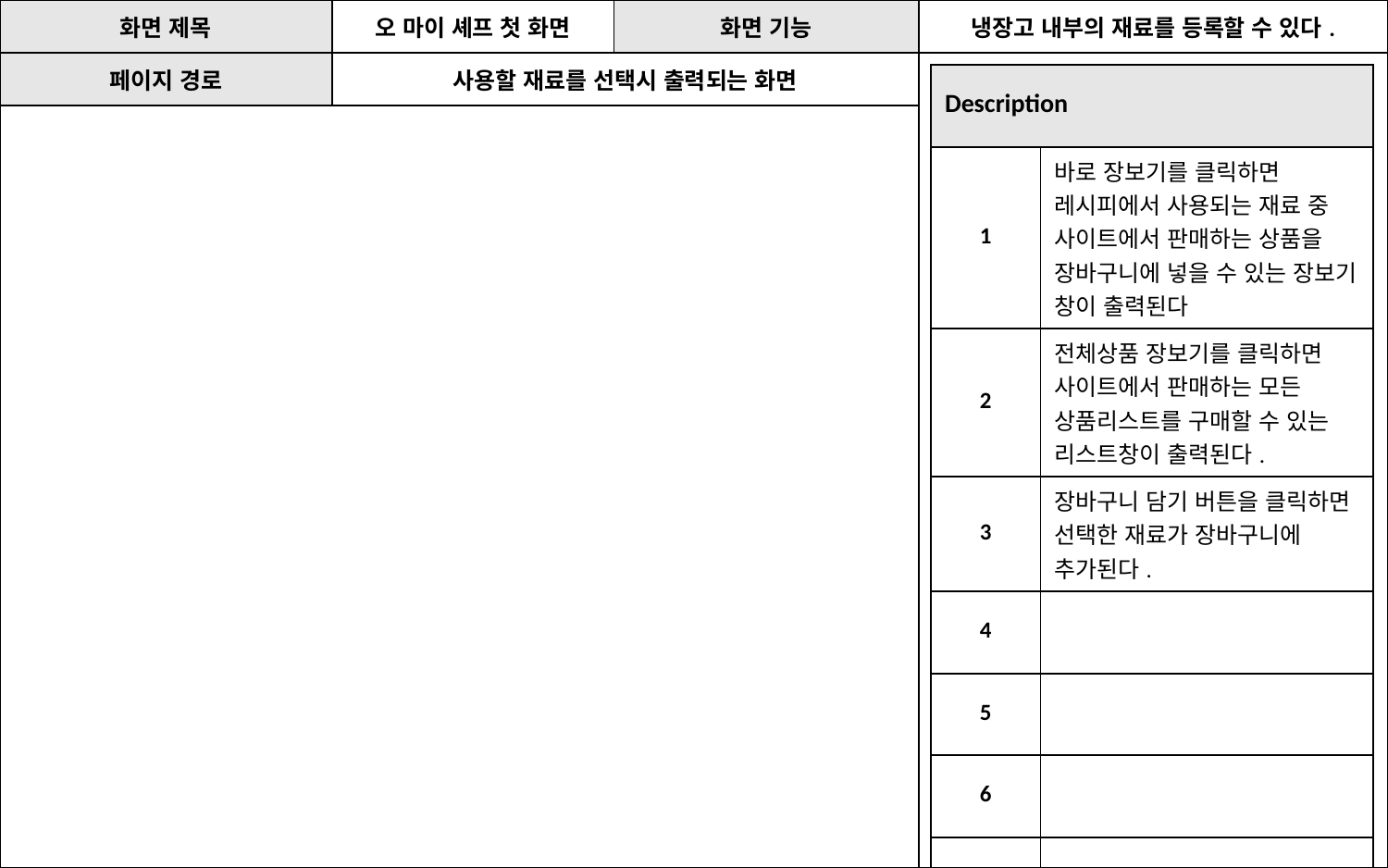

| 화면 제목 | 오 마이 셰프 첫 화면 | 화면 기능 | 냉장고 내부의 재료를 등록할 수 있다. |
| --- | --- | --- | --- |
| 페이지 경로 | 사용할 재료를 선택시 출력되는 화면 |  |  |
|  |  |  |  |
| Description |  |
| --- | --- |
| 1 | 바로 장보기를 클릭하면 레시피에서 사용되는 재료 중 사이트에서 판매하는 상품을 장바구니에 넣을 수 있는 장보기 창이 출력된다 |
| 2 | 전체상품 장보기를 클릭하면 사이트에서 판매하는 모든 상품리스트를 구매할 수 있는 리스트창이 출력된다. |
| 3 | 장바구니 담기 버튼을 클릭하면 선택한 재료가 장바구니에 추가된다. |
| 4 |  |
| 5 |  |
| 6 |  |
| 7 |  |